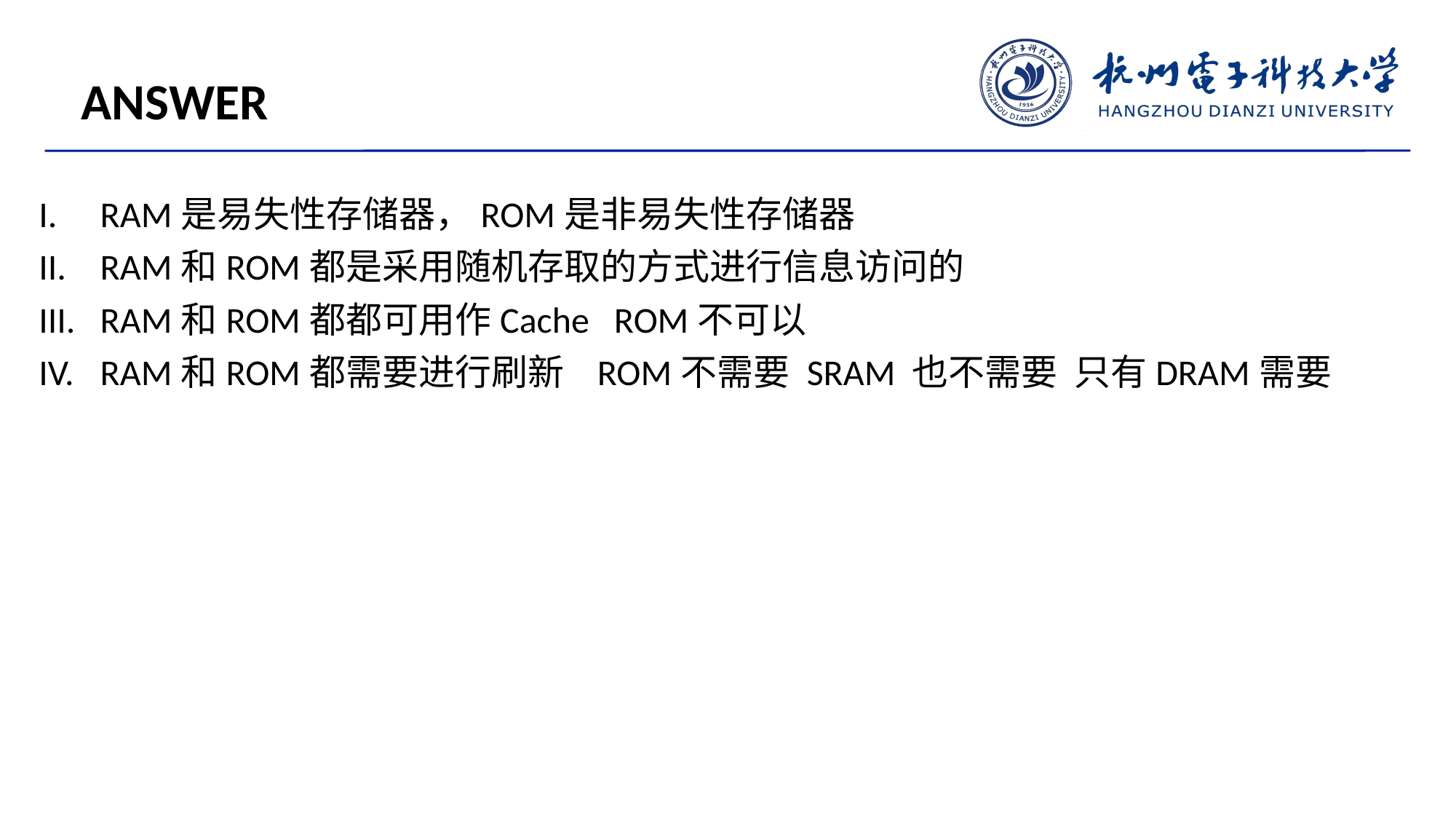

ANSWER
RAM是易失性存储器，ROM是非易失性存储器
RAM和ROM都是采用随机存取的方式进行信息访问的
RAM和ROM都都可用作Cache   ROM不可以
RAM和ROM都需要进行刷新   ROM不需要 SRAM 也不需要  只有DRAM需要